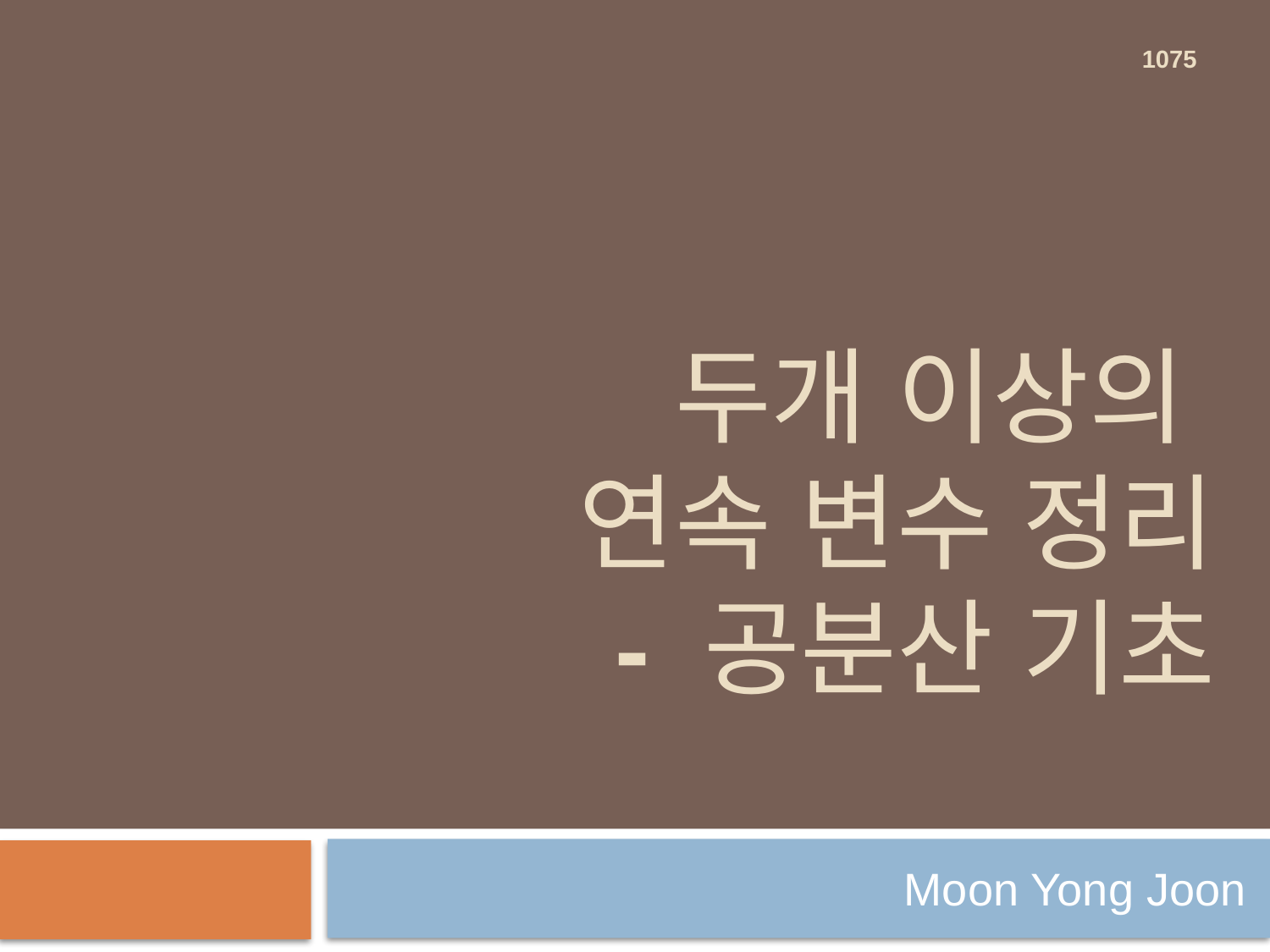

1075
# 두개 이상의 연속 변수 정리 - 공분산 기초
Moon Yong Joon